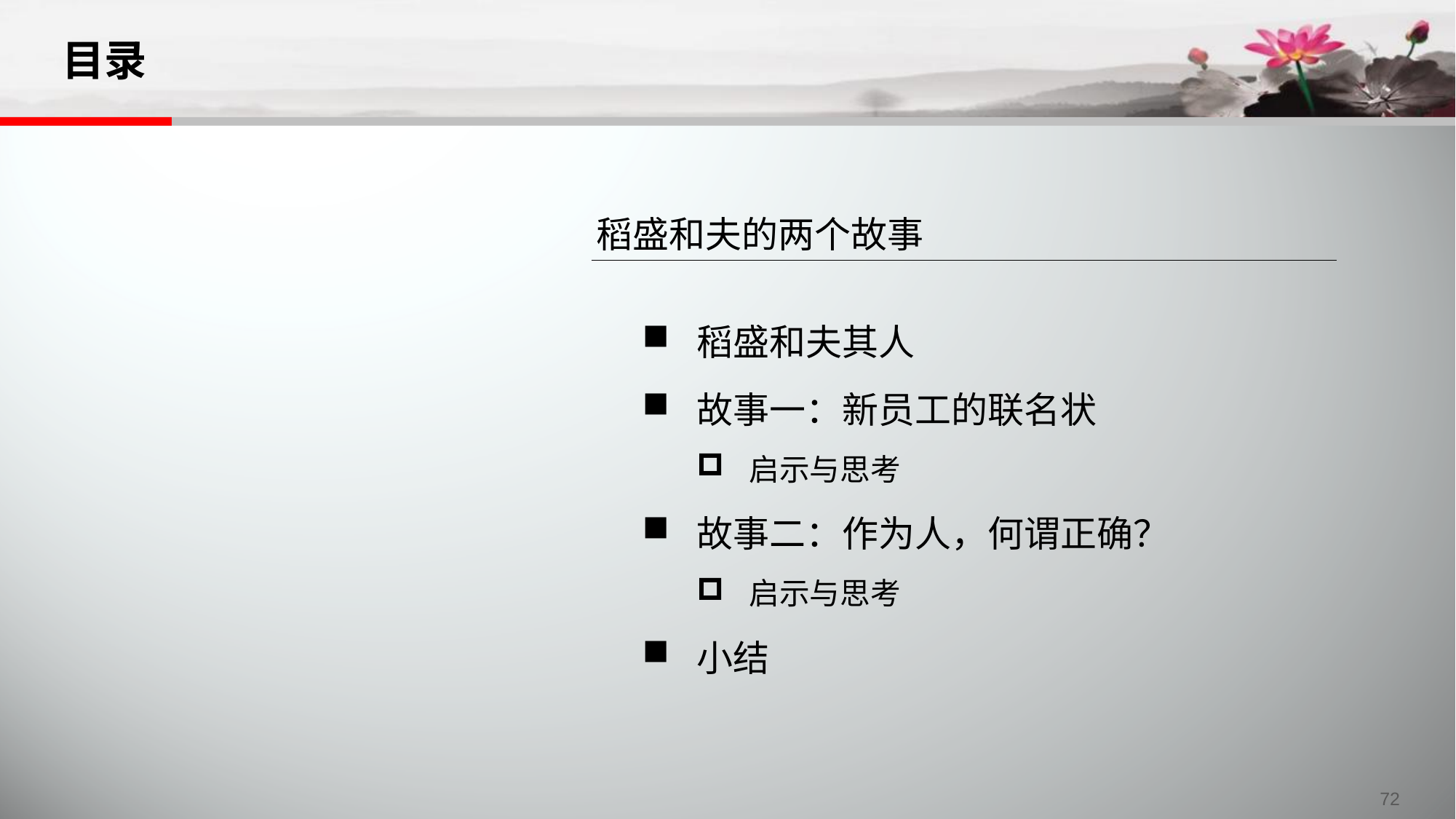

目录
稻盛和夫的两个故事
稻盛和夫其人
故事一：新员工的联名状
启示与思考
故事二：作为人，何谓正确？
启示与思考
小结
72